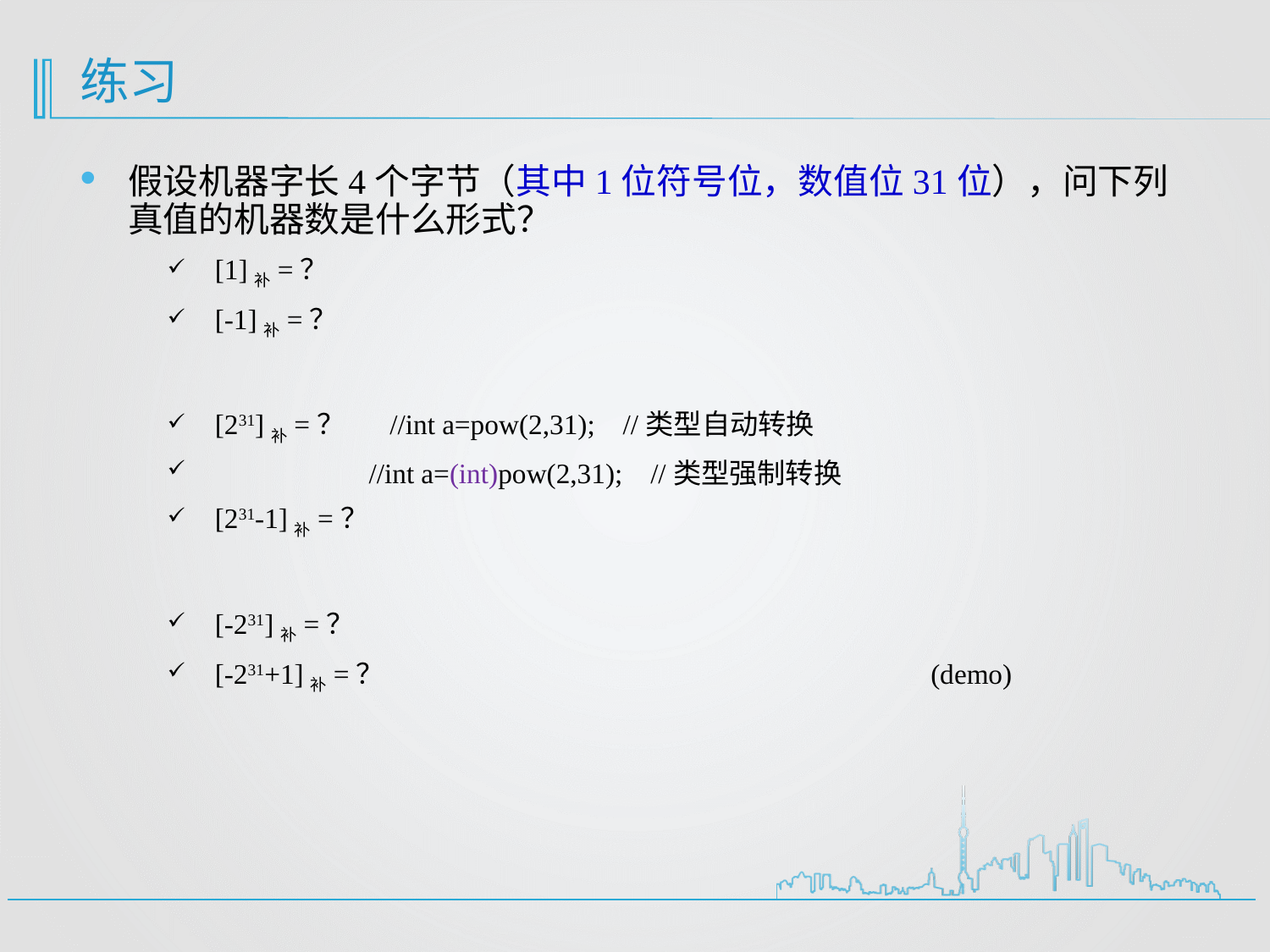

# 练习
假设机器字长4个字节（其中1位符号位，数值位31位），问下列真值的机器数是什么形式？
[1]补=？
[-1]补=？

[231]补=？      //int a=pow(2,31);    //类型自动转换
                      //int a=(int)pow(2,31);    //类型强制转换
[231-1]补=？

[-231]补=？
[-231+1]补=？                                                                                     (demo)